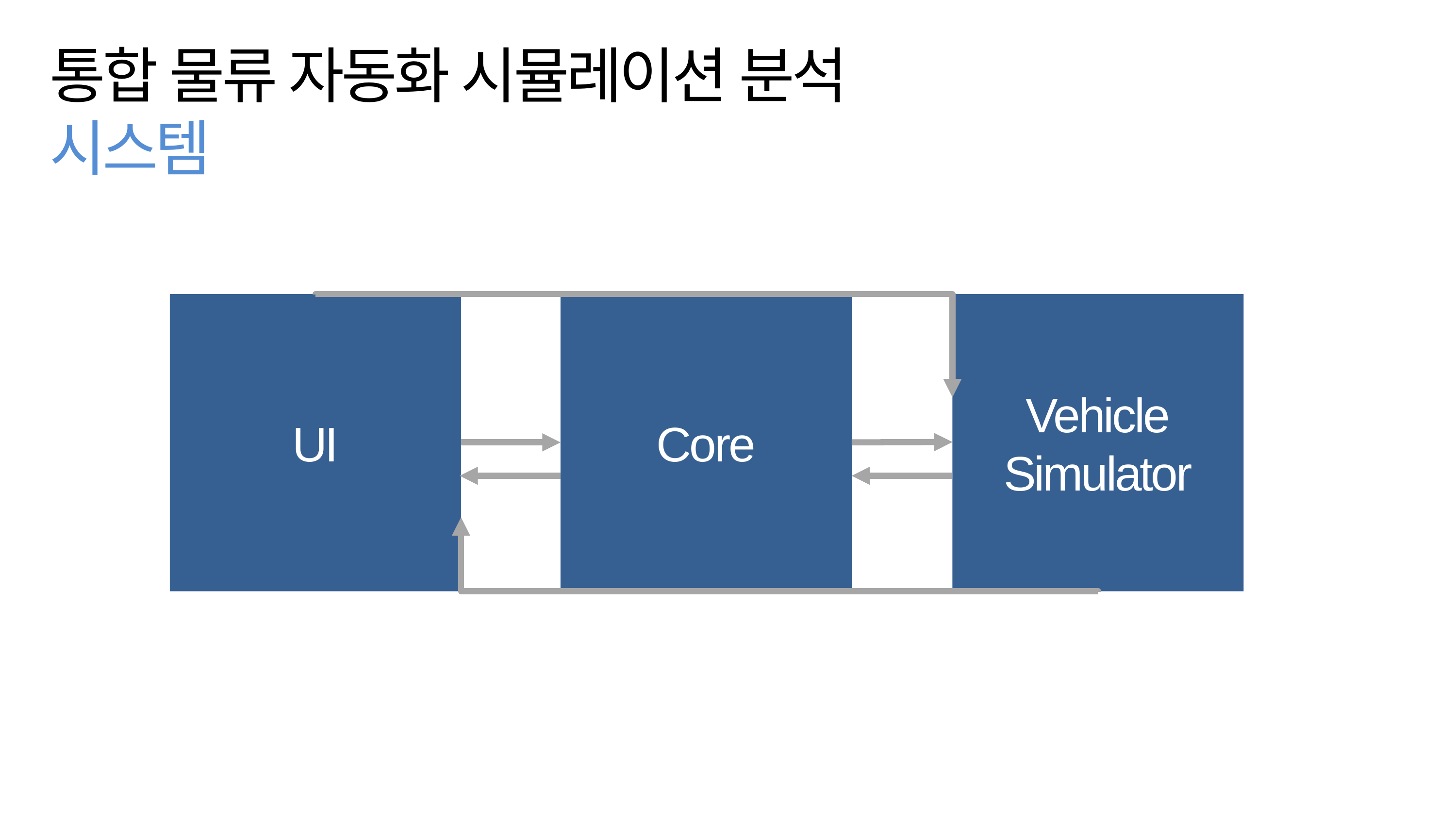

통합 물류 자동화 시뮬레이션 분석 시스템

Core

Vehicle
Simulator

UI